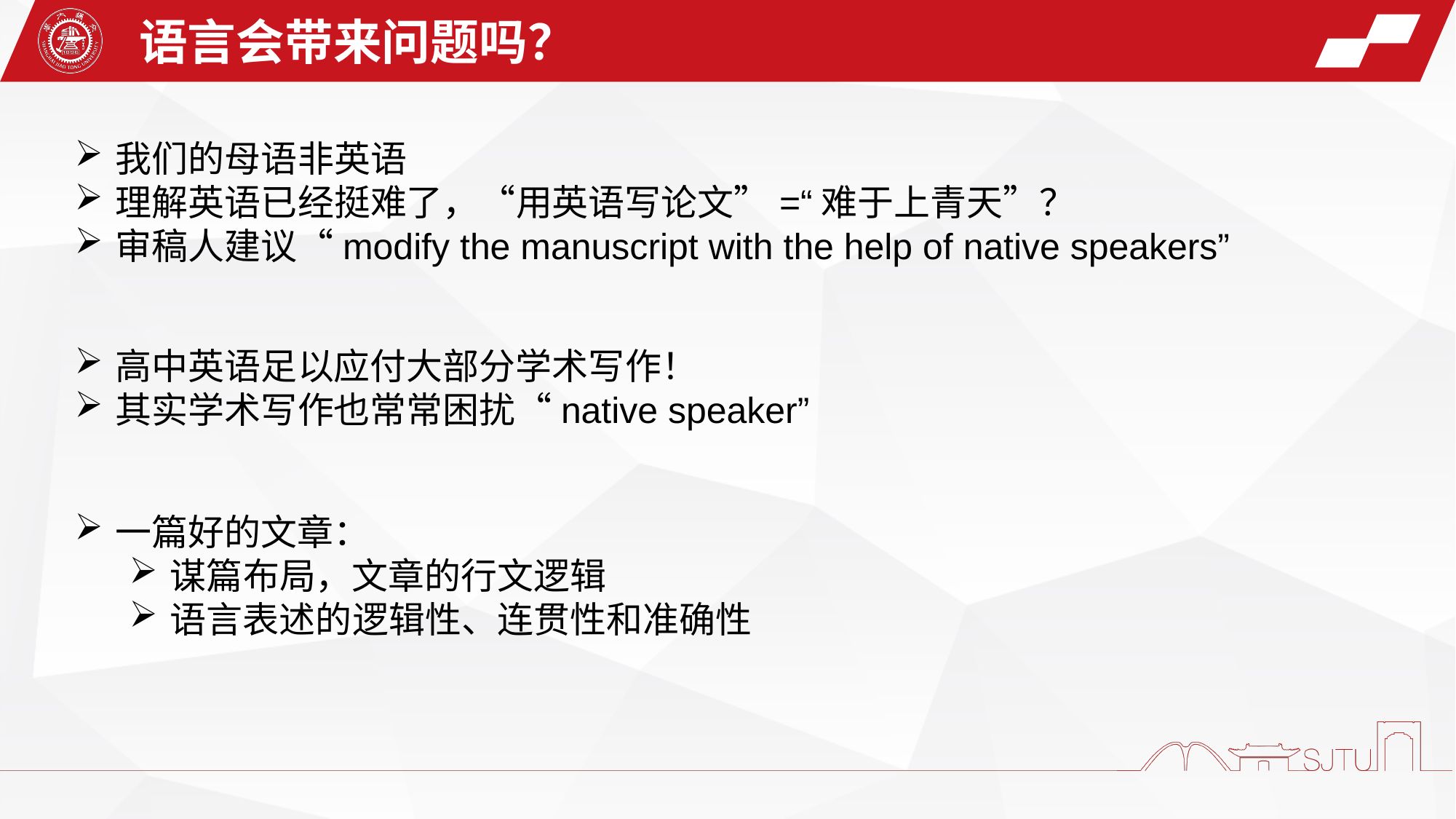

语言会带来问题吗？
我们的母语非英语
理解英语已经挺难了，“用英语写论文”=“难于上青天”？
审稿人建议“modify the manuscript with the help of native speakers”
高中英语足以应付大部分学术写作！
其实学术写作也常常困扰“native speaker”
一篇好的文章：
谋篇布局，文章的行文逻辑
语言表述的逻辑性、连贯性和准确性